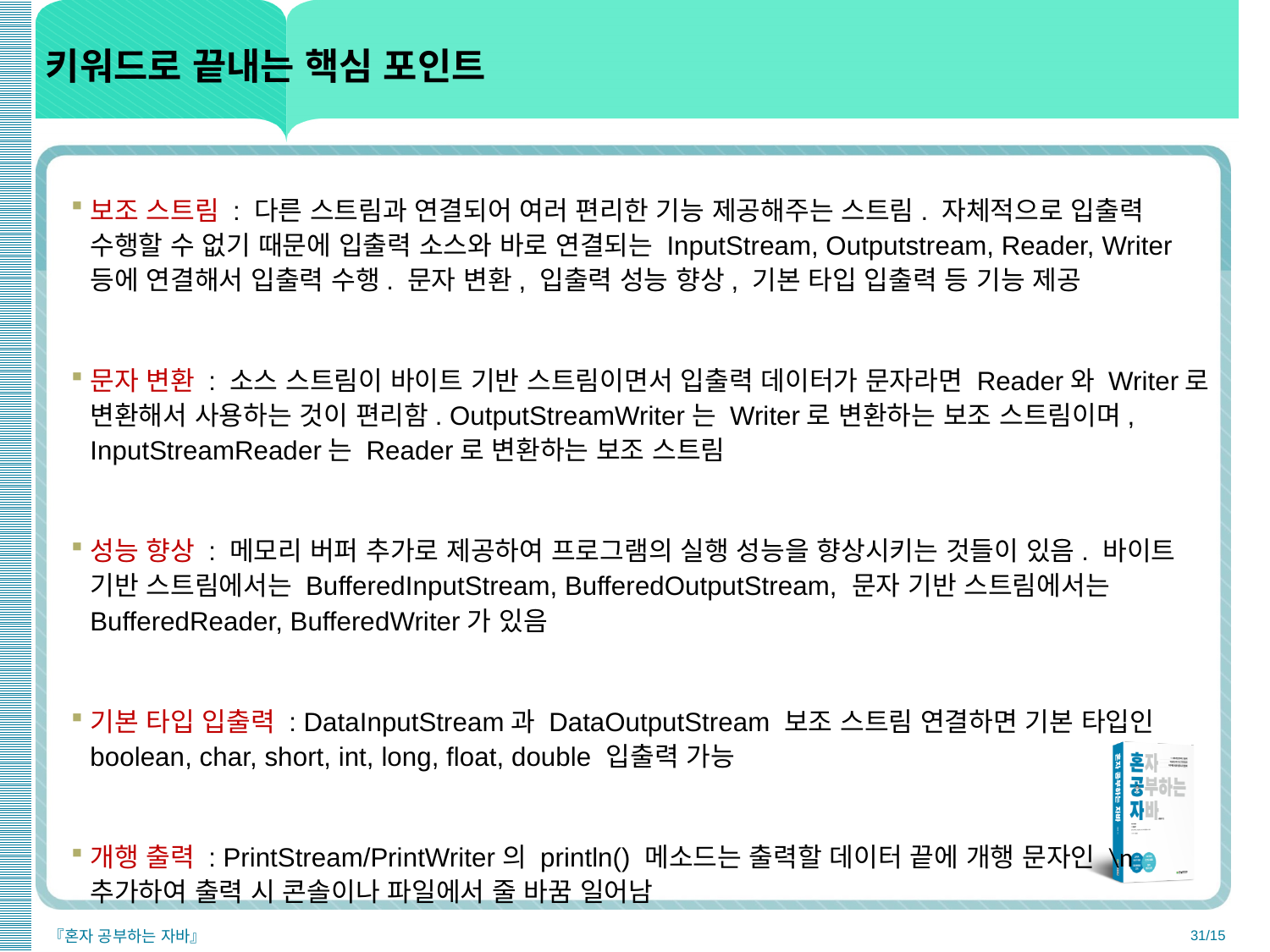

# 키워드로 끝내는 핵심 포인트

보조 스트림 : 다른 스트림과 연결되어 여러 편리한 기능 제공해주는 스트림. 자체적으로 입출력 수행할 수 없기 때문에 입출력 소스와 바로 연결되는 InputStream, Outputstream, Reader, Writer 등에 연결해서 입출력 수행. 문자 변환, 입출력 성능 향상, 기본 타입 입출력 등 기능 제공

문자 변환 : 소스 스트림이 바이트 기반 스트림이면서 입출력 데이터가 문자라면 Reader와 Writer로 변환해서 사용하는 것이 편리함. OutputStreamWriter는 Writer로 변환하는 보조 스트림이며, InputStreamReader는 Reader로 변환하는 보조 스트림

성능 향상 : 메모리 버퍼 추가로 제공하여 프로그램의 실행 성능을 향상시키는 것들이 있음. 바이트 기반 스트림에서는 BufferedInputStream, BufferedOutputStream, 문자 기반 스트림에서는 BufferedReader, BufferedWriter가 있음

기본 타입 입출력 : DataInputStream과 DataOutputStream 보조 스트림 연결하면 기본 타입인 boolean, char, short, int, long, float, double 입출력 가능

개행 출력 : PrintStream/PrintWriter의 println() 메소드는 출력할 데이터 끝에 개행 문자인 \n 추가하여 출력 시 콘솔이나 파일에서 줄 바꿈 일어남